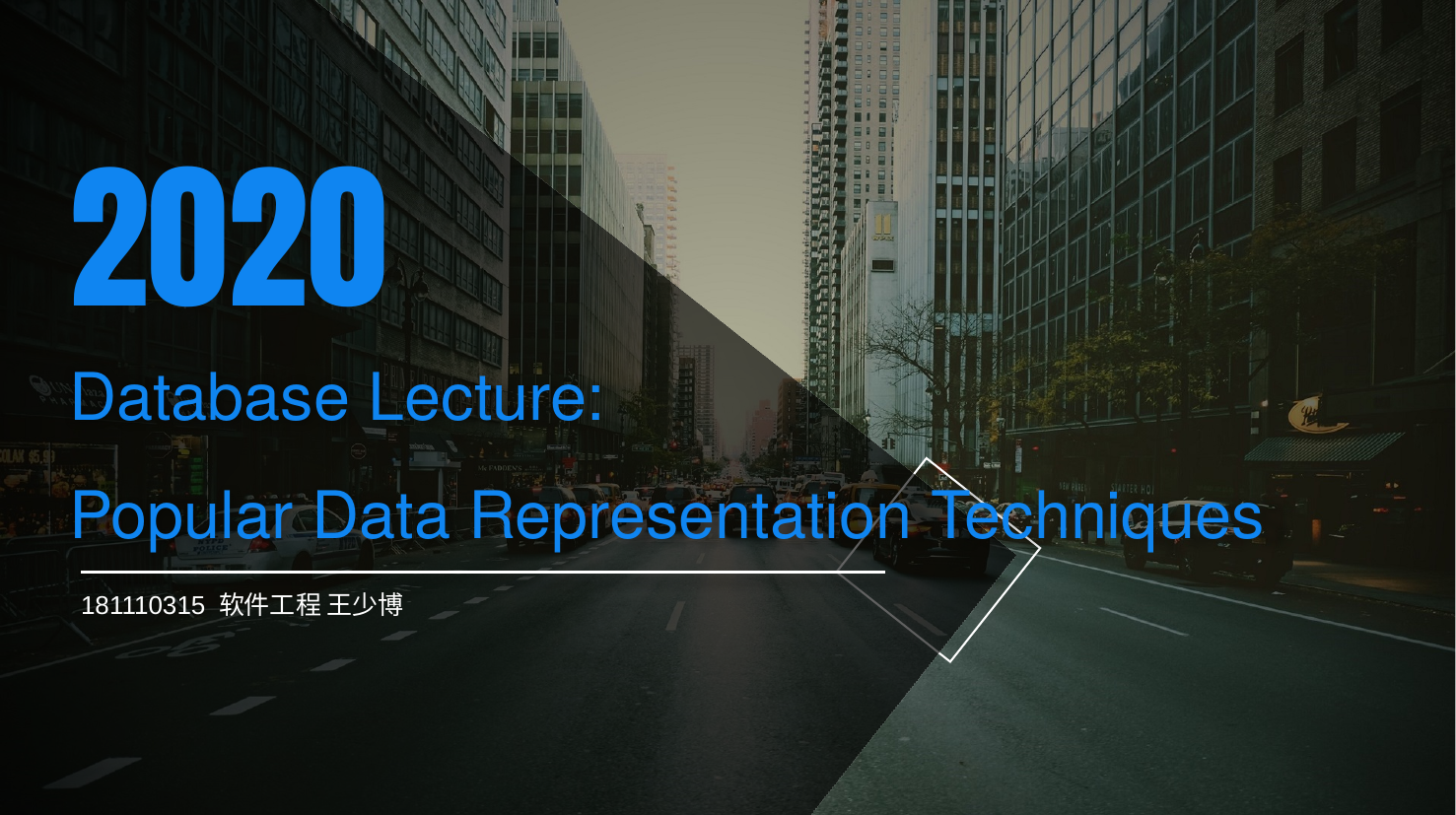

2020
Database Lecture:
Popular Data Representation Techniques

181110315 软件工程 王少博